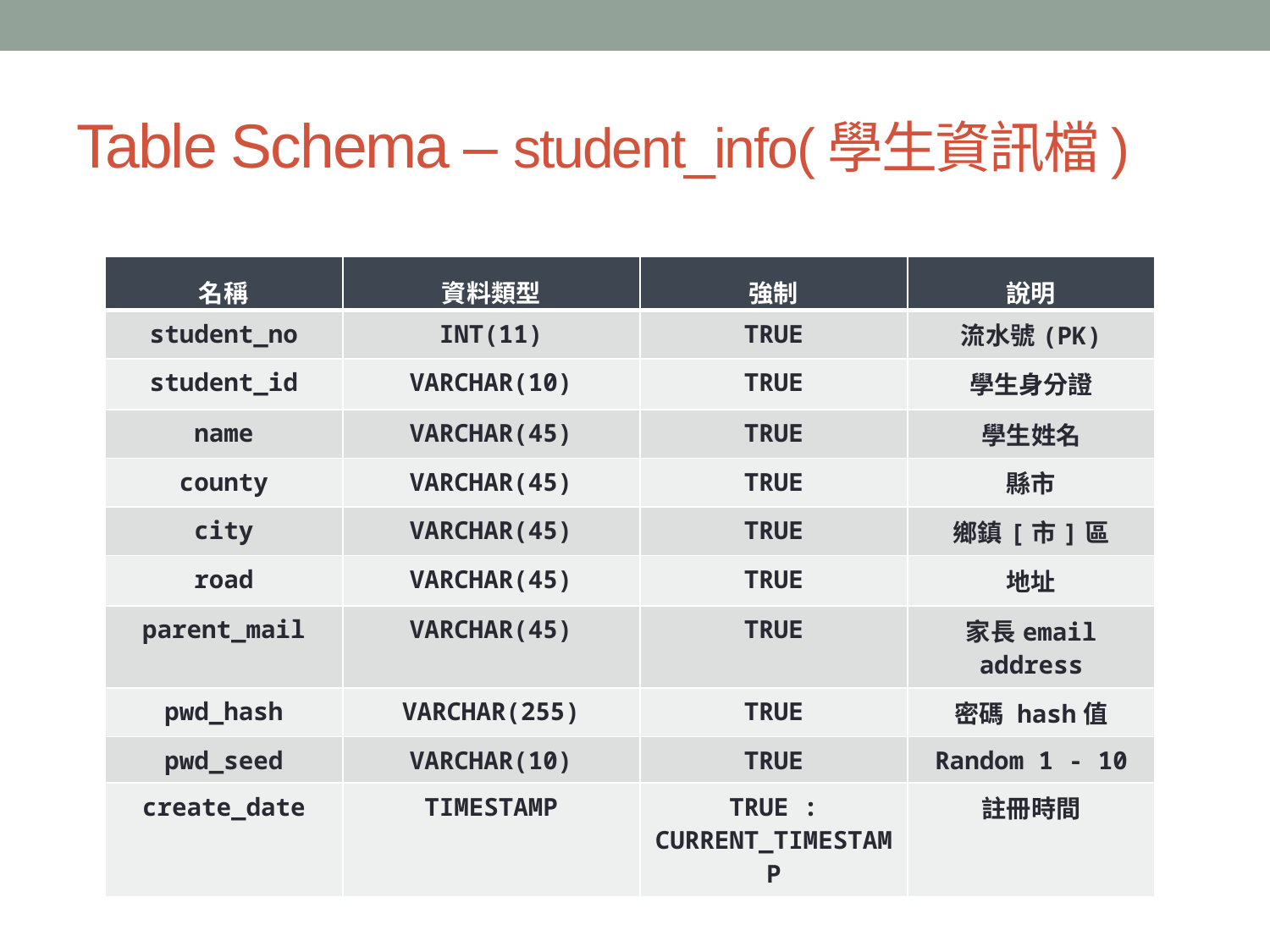

# Table Schema – student_info(學生資訊檔)
| 名稱 | 資料類型 | 強制 | 說明 |
| --- | --- | --- | --- |
| student\_no | INT(11) | TRUE | 流水號(PK) |
| student\_id | VARCHAR(10) | TRUE | 學生身分證 |
| name | VARCHAR(45) | TRUE | 學生姓名 |
| county | VARCHAR(45) | TRUE | 縣市 |
| city | VARCHAR(45) | TRUE | 鄉鎮[市]區 |
| road | VARCHAR(45) | TRUE | 地址 |
| parent\_mail | VARCHAR(45) | TRUE | 家長email address |
| pwd\_hash | VARCHAR(255) | TRUE | 密碼 hash值 |
| pwd\_seed | VARCHAR(10) | TRUE | Random 1 - 10 |
| create\_date | TIMESTAMP | TRUE : CURRENT\_TIMESTAMP | 註冊時間 |